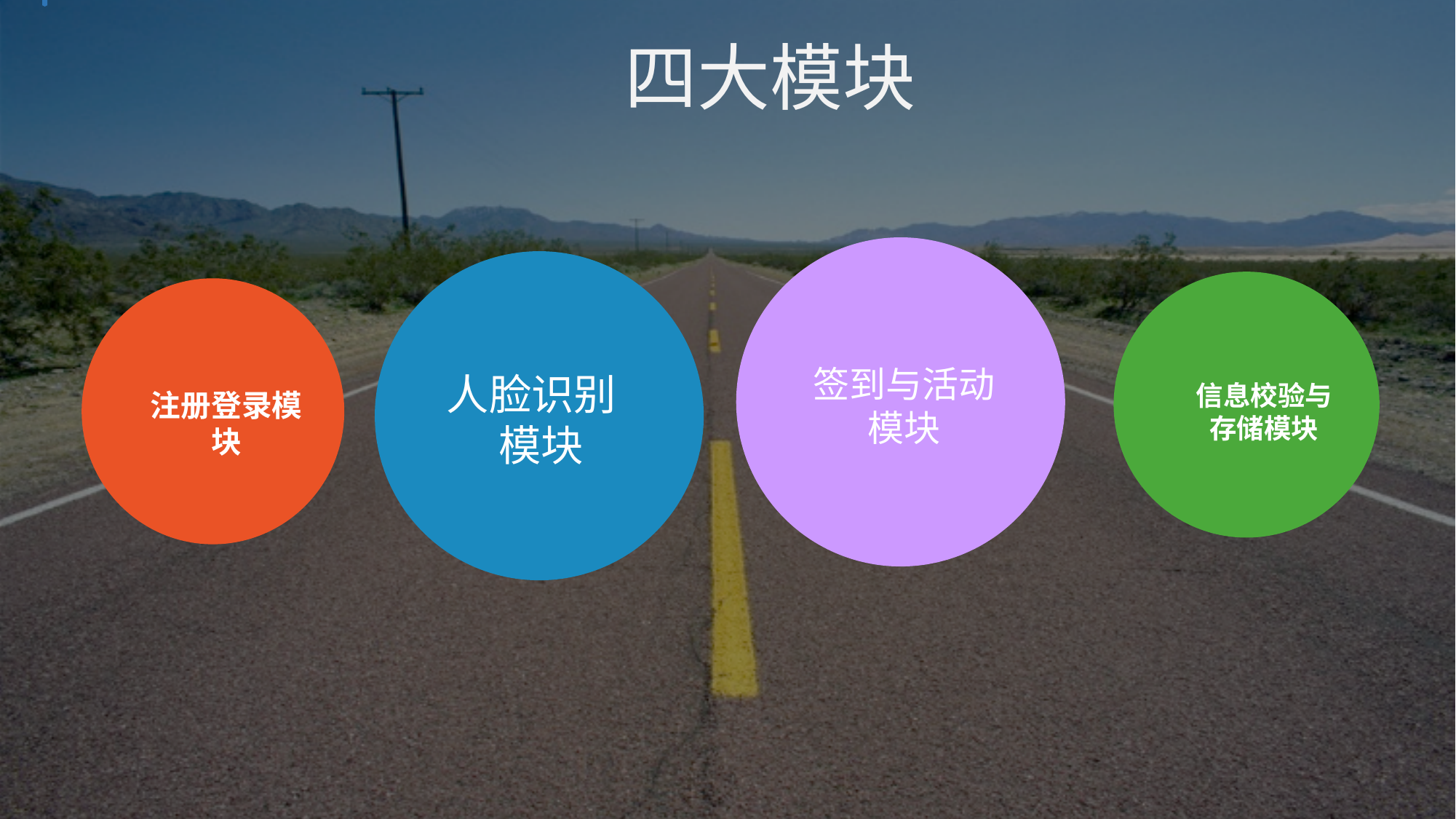

四大模块

信息校验与存储模块

注册登录模块
签到与活动模块

人脸识别   模块